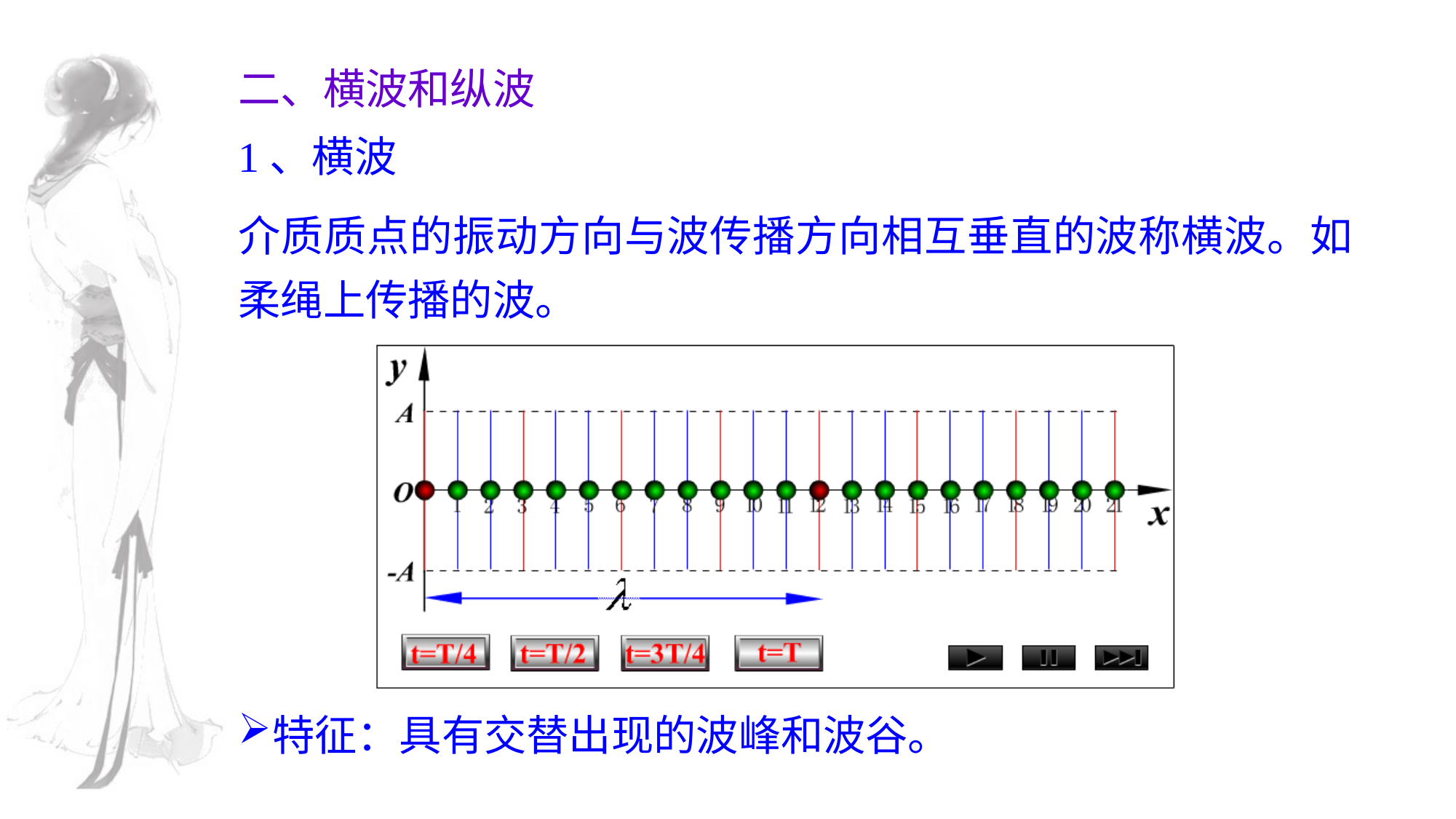

二、横波和纵波
1、横波
介质质点的振动方向与波传播方向相互垂直的波称横波。如柔绳上传播的波。
特征：具有交替出现的波峰和波谷。